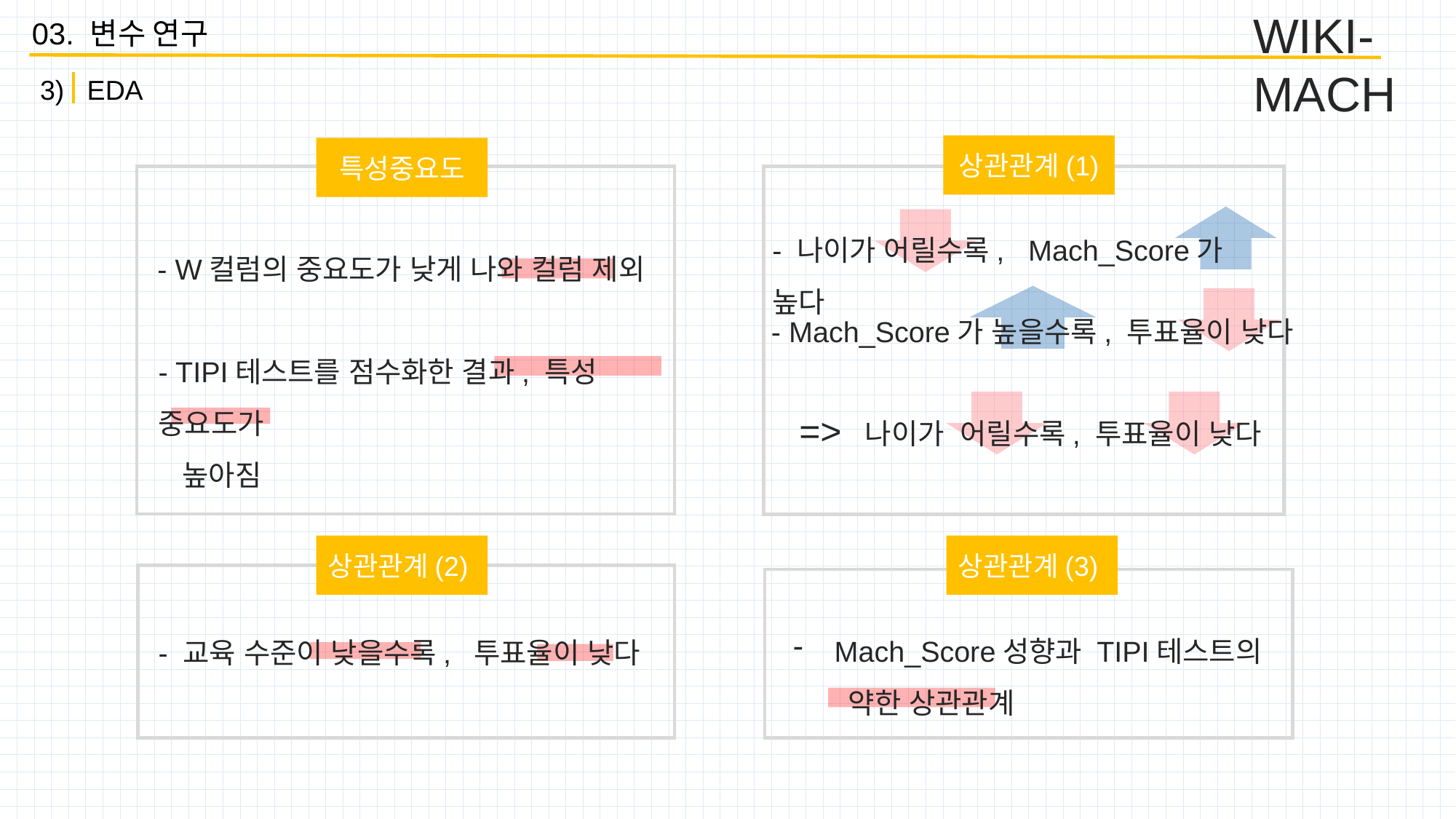

WIKI-MACH
03. 변수 연구
3)   EDA
상관관계(1)
특성중요도

- 나이가 어릴수록,   Mach_Score가 높다

- W컬럼의 중요도가 낮게 나와 컬럼 제외

- Mach_Score가 높을수록, 투표율이 낮다
- TIPI테스트를 점수화한 결과, 특성 중요도가
   높아짐

=>  나이가  어릴수록, 투표율이 낮다

상관관계(2)
상관관계(3)

Mach_Score성향과 TIPI테스트의
      약한 상관관계
- 교육 수준이 낮을수록,  투표율이 낮다